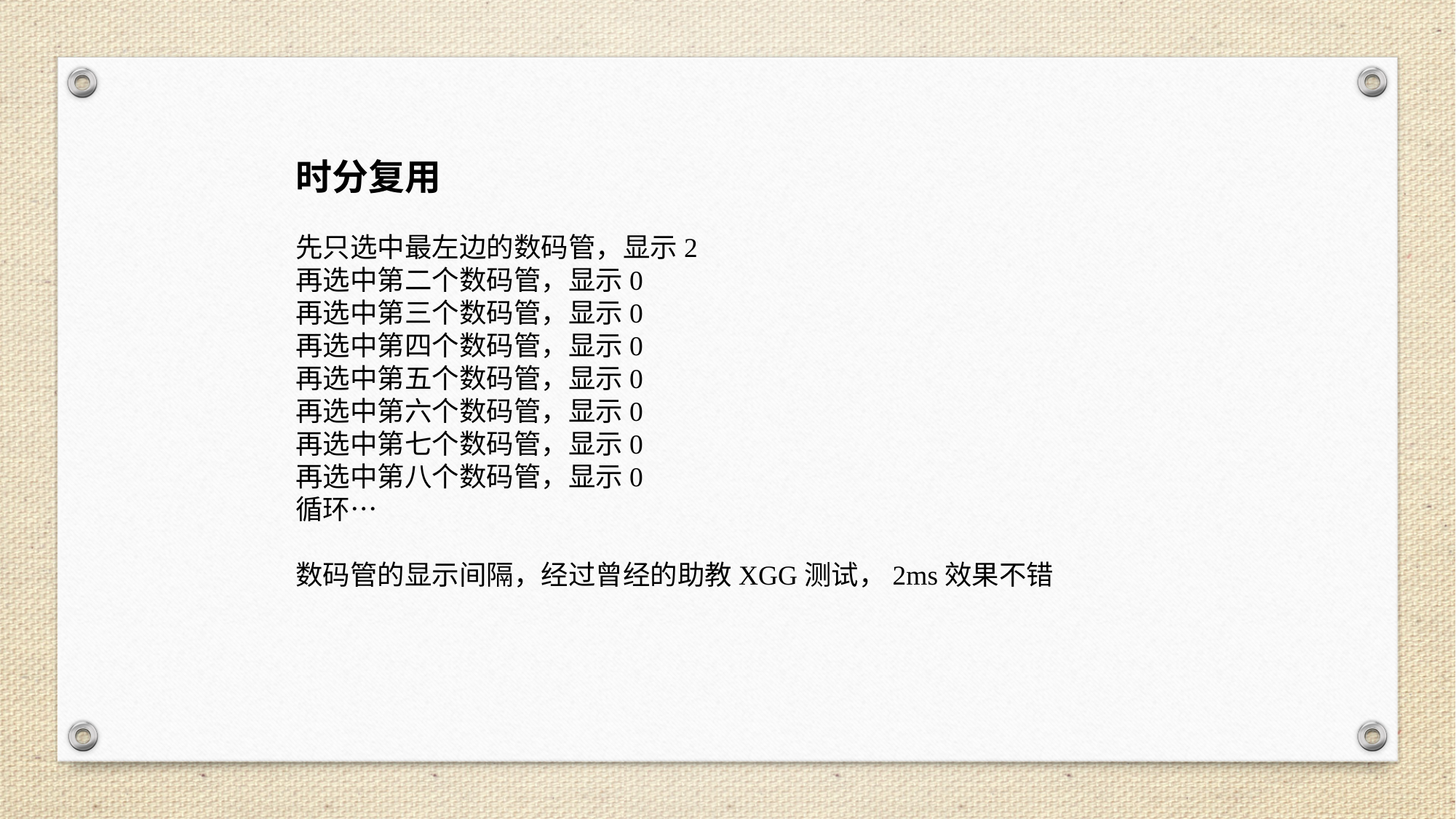

时分复用

先只选中最左边的数码管，显示2
再选中第二个数码管，显示0
再选中第三个数码管，显示0
再选中第四个数码管，显示0
再选中第五个数码管，显示0
再选中第六个数码管，显示0
再选中第七个数码管，显示0
再选中第八个数码管，显示0
循环…

数码管的显示间隔，经过曾经的助教XGG测试，2ms效果不错